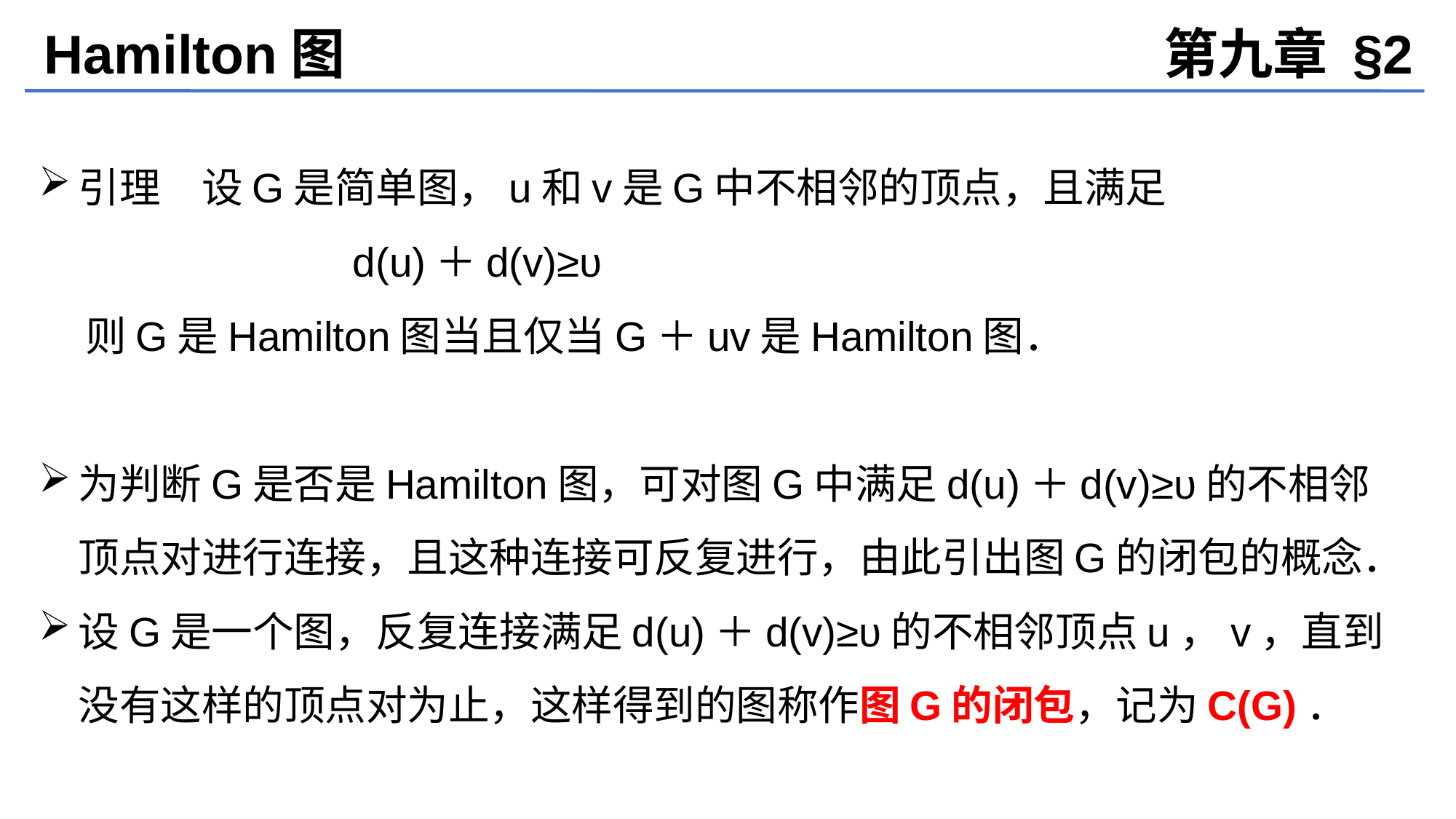

Hamilton图
第九章 §2
引理　设G是简单图，u和v是G中不相邻的顶点，且满足
d(u)＋d(v)≥υ
    则G是Hamilton图当且仅当G＋uv是Hamilton图．

为判断G是否是Hamilton图，可对图G中满足d(u)＋d(v)≥υ的不相邻顶点对进行连接，且这种连接可反复进行，由此引出图G的闭包的概念．
设G是一个图，反复连接满足d(u)＋d(v)≥υ的不相邻顶点u，v，直到没有这样的顶点对为止，这样得到的图称作图G的闭包，记为C(G)．